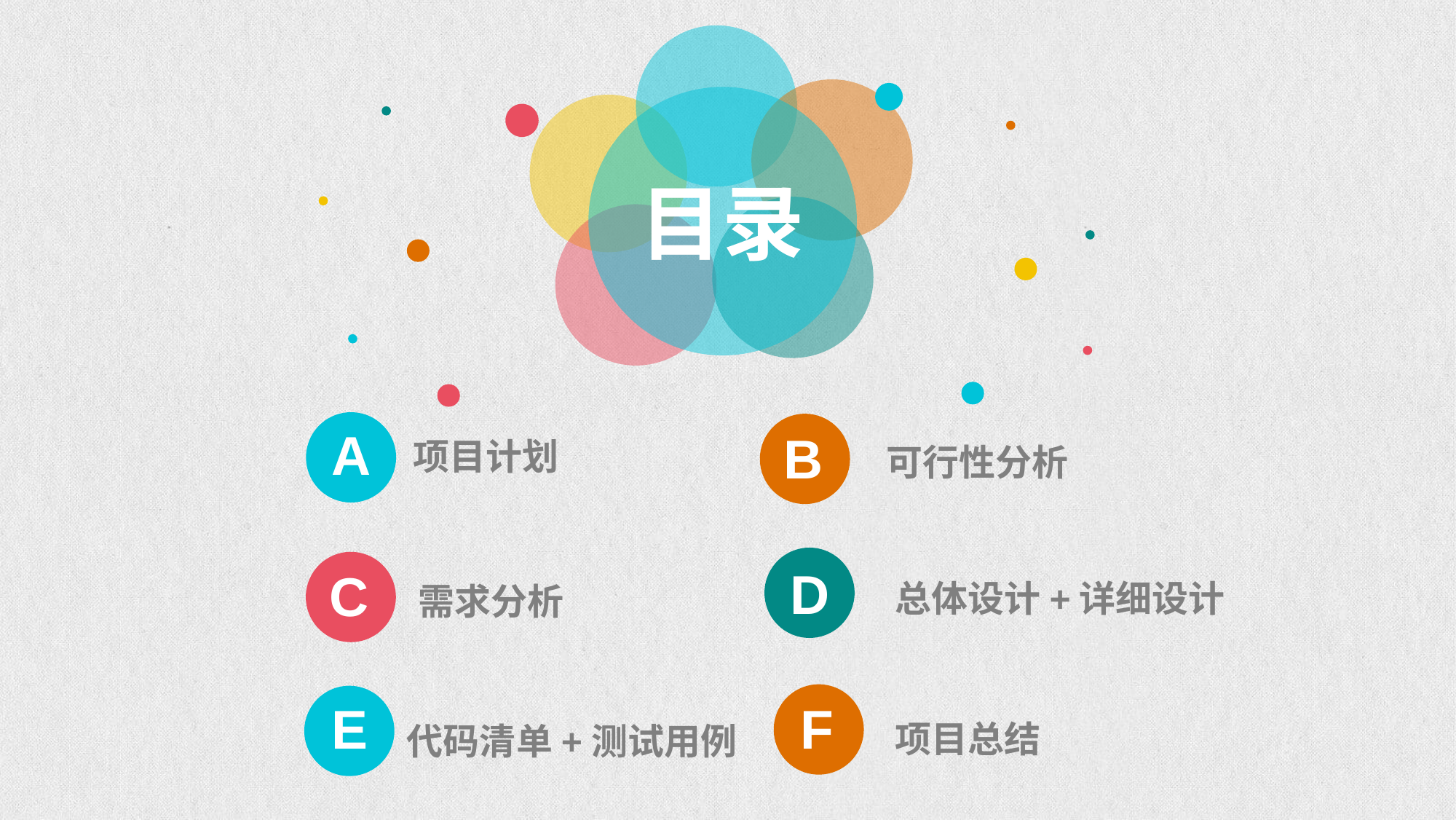

目录

A

B
项目计划
可行性分析

D

C
总体设计+详细设计
需求分析

F

E
项目总结
代码清单+测试用例